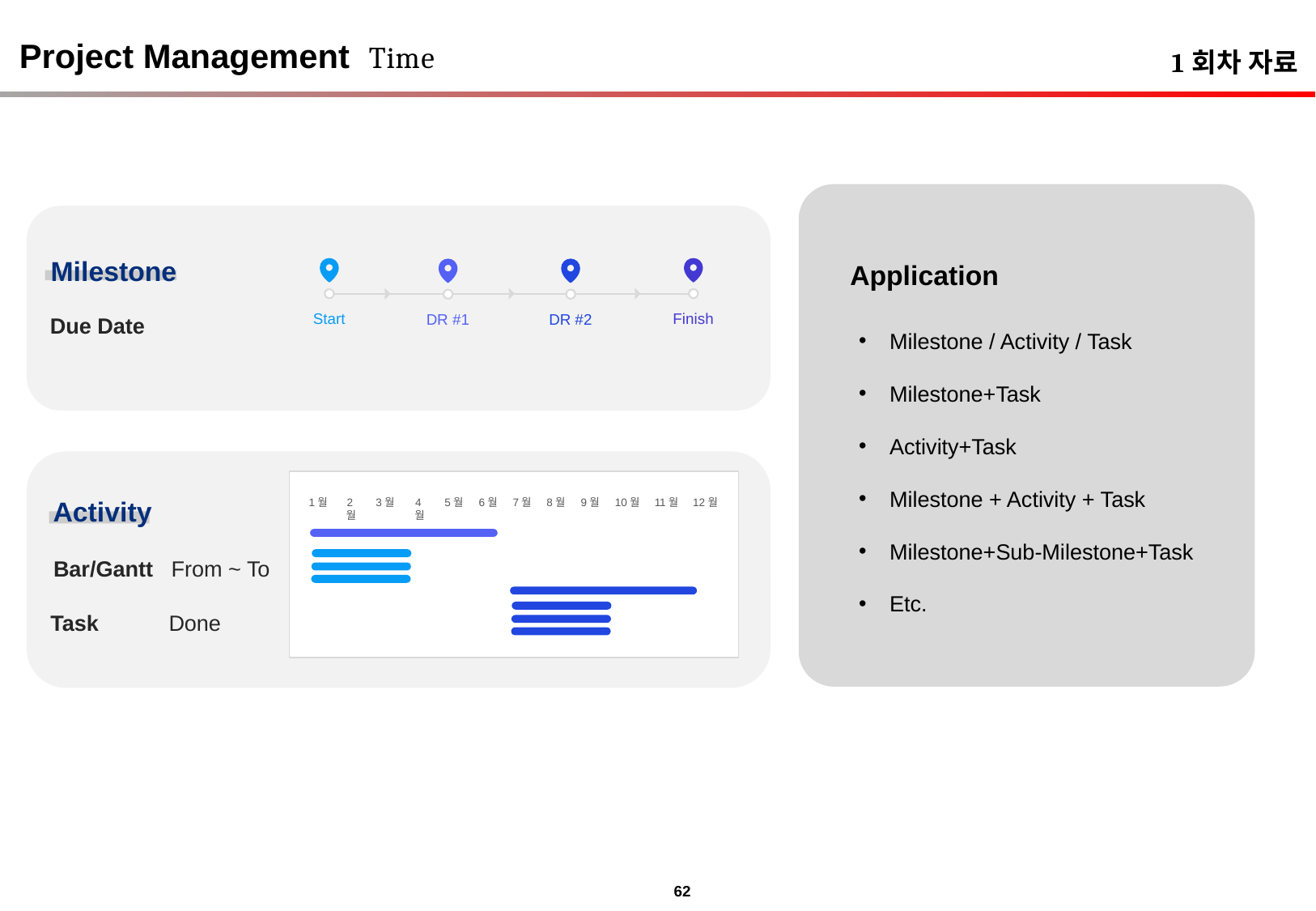

Project Management  Time
1회차 자료

Milestone

Due Date

Start

Finish

DR #1

DR #2

Application
Milestone / Activity / Task
Milestone+Task
Activity+Task
Milestone + Activity + Task
Milestone+Sub-Milestone+Task
Etc.

4월
1월
2월
3월
5월
6월
7월
8월
9월
10월
11월
12월

Activity

Bar/Gantt
From ~ To
Task
Done
62